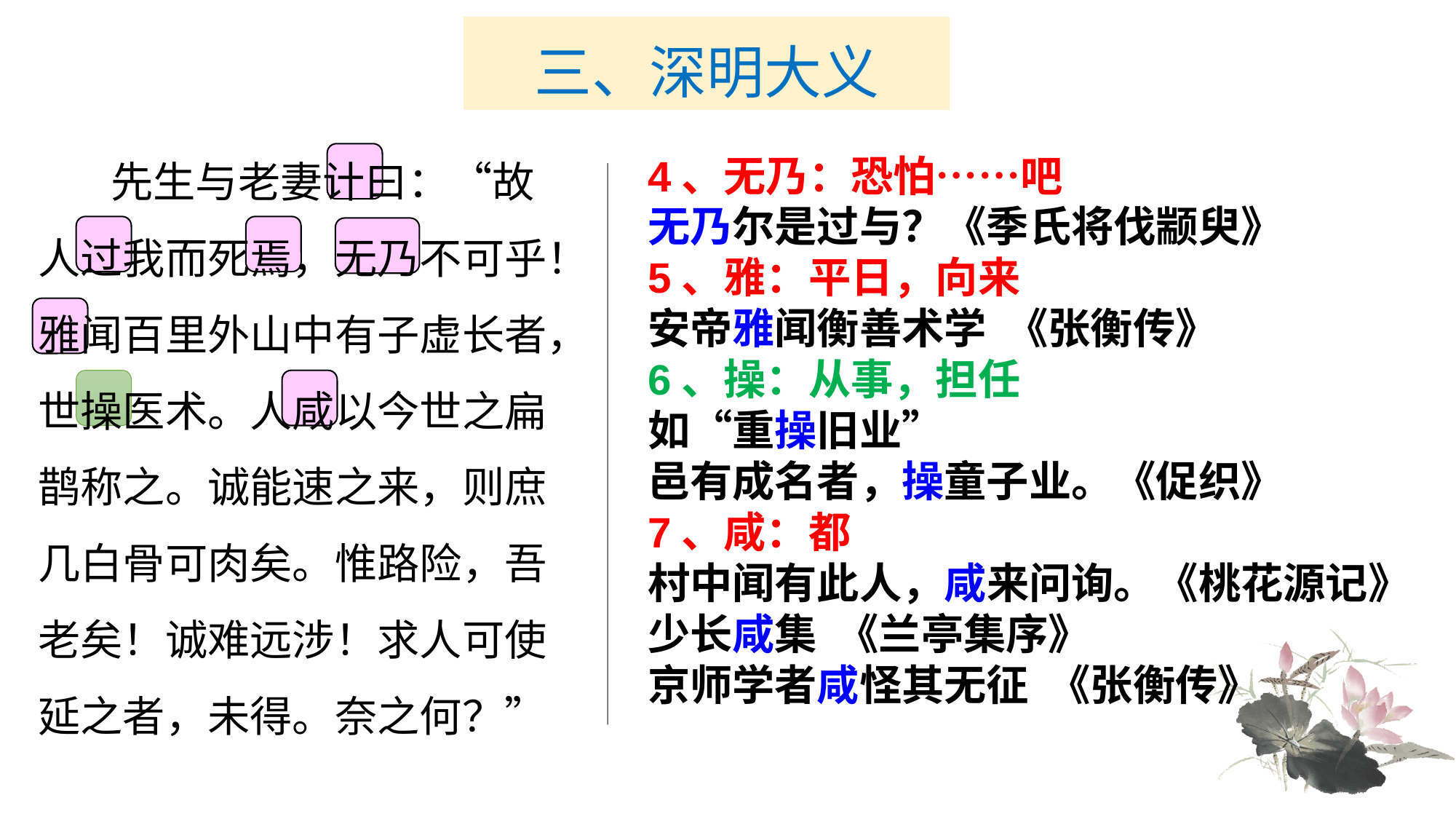

# 三、深明大义
　　先生与老妻计曰：“故人过我而死焉，无乃不可乎！雅闻百里外山中有子虚长者，世操医术。人咸以今世之扁鹊称之。诚能速之来，则庶几白骨可肉矣。惟路险，吾老矣！诚难远涉！求人可使延之者，未得。奈之何？”

4、无乃：恐怕……吧
无乃尔是过与？《季氏将伐颛臾》
5、雅：平日，向来
安帝雅闻衡善术学  《张衡传》
6、操：从事，担任
如“重操旧业”
邑有成名者，操童子业。《促织》
7、咸：都
村中闻有此人，咸来问询。《桃花源记》
少长咸集  《兰亭集序》
京师学者咸怪其无征  《张衡传》